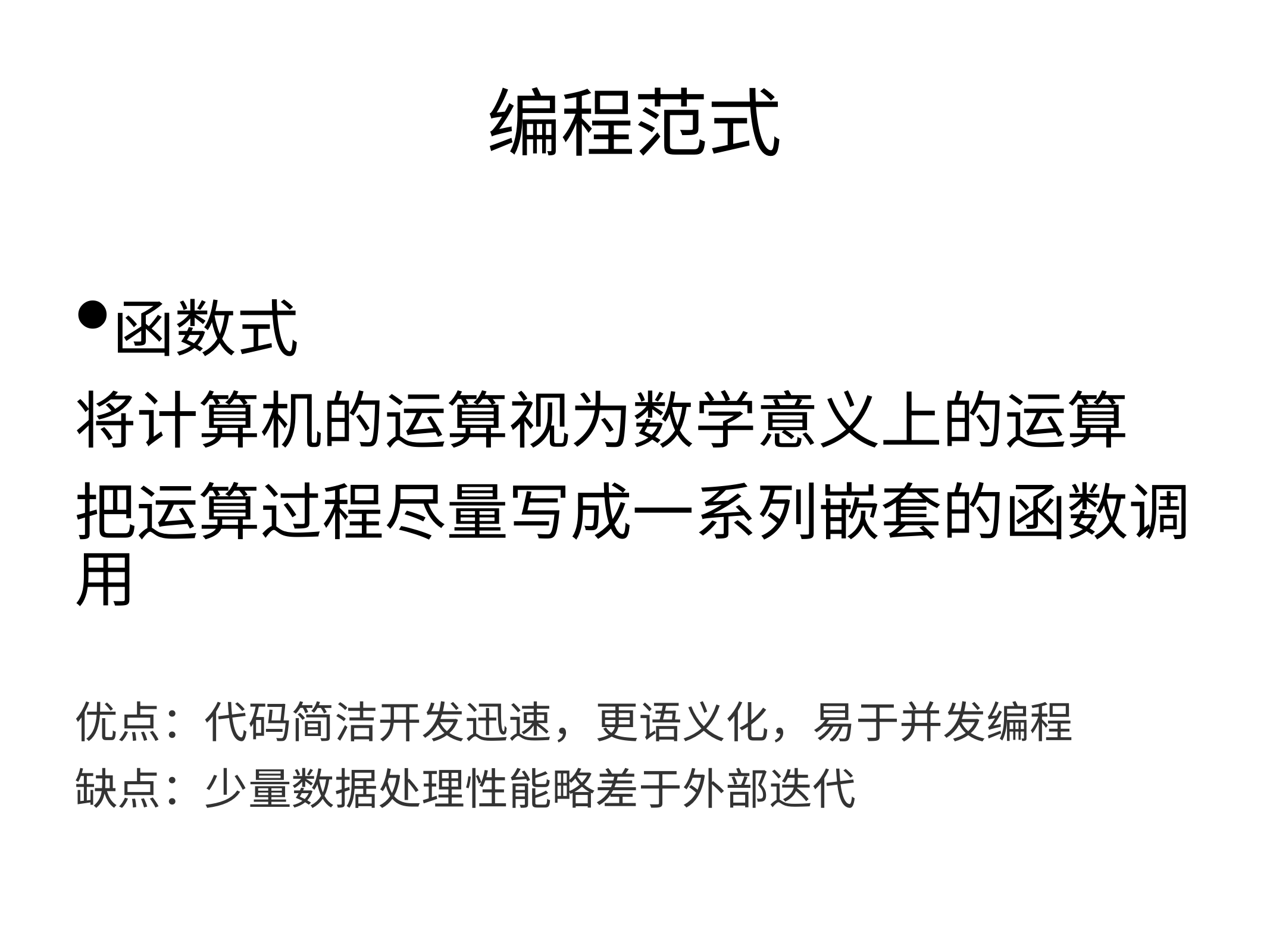

# 编程范式
函数式
将计算机的运算视为数学意义上的运算
把运算过程尽量写成一系列嵌套的函数调用

优点：代码简洁开发迅速，更语义化，易于并发编程
缺点：少量数据处理性能略差于外部迭代